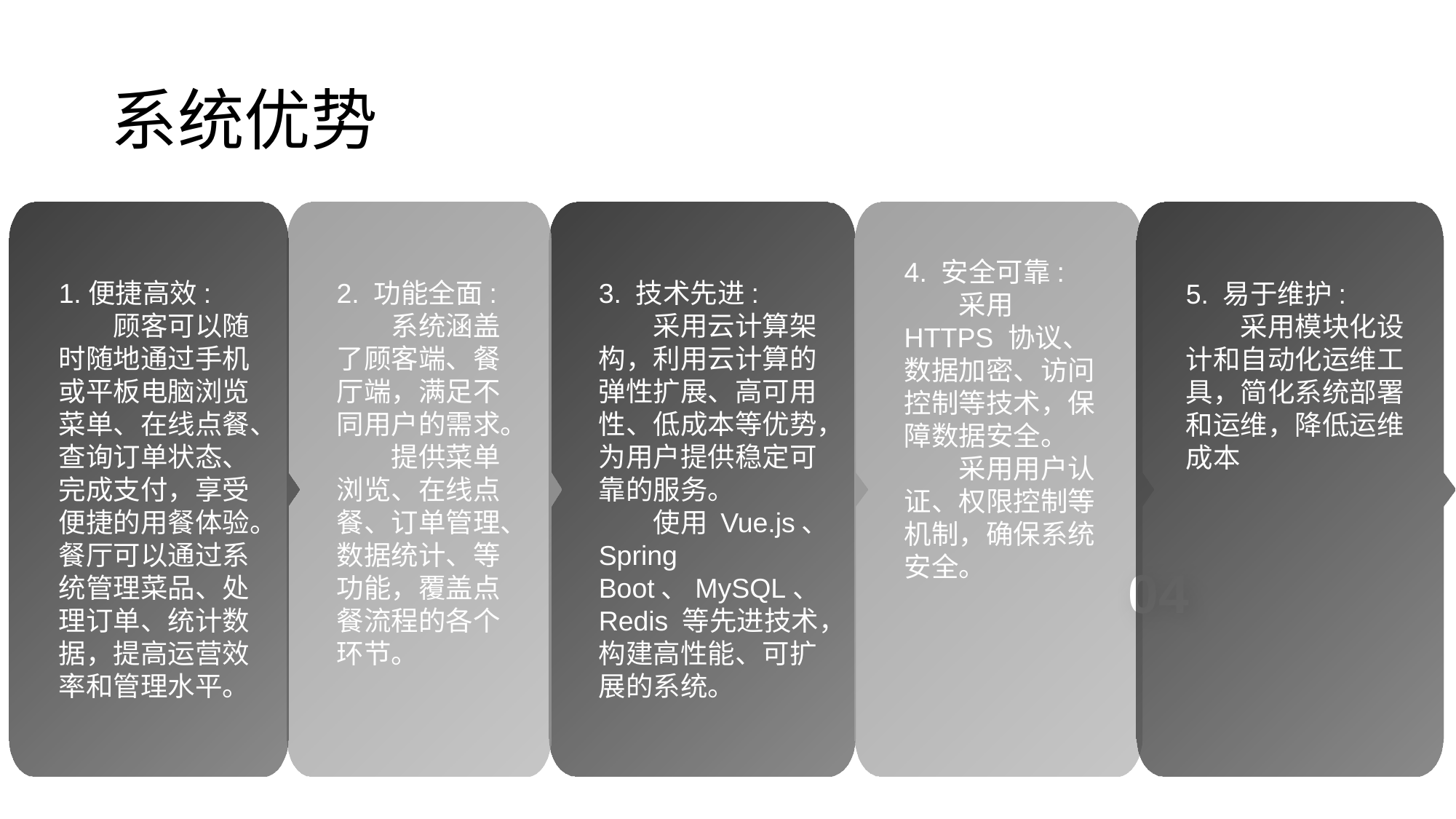

# 系统优势
2. 功能全面:
系统涵盖了顾客端、餐厅端，满足不同用户的需求。
提供菜单浏览、在线点餐、订单管理、数据统计、等功能，覆盖点餐流程的各个环节。

1.便捷高效:
顾客可以随时随地通过手机或平板电脑浏览菜单、在线点餐、查询订单状态、完成支付，享受便捷的用餐体验。餐厅可以通过系统管理菜品、处理订单、统计数据，提高运营效率和管理水平。

3. 技术先进:
采用云计算架构，利用云计算的弹性扩展、高可用性、低成本等优势，为用户提供稳定可靠的服务。
使用 Vue.js、Spring Boot、MySQL、Redis 等先进技术，构建高性能、可扩展的系统。
4. 安全可靠:
采用 HTTPS 协议、数据加密、访问控制等技术，保障数据安全。
采用用户认证、权限控制等机制，确保系统安全。

5. 易于维护:
采用模块化设计和自动化运维工具，简化系统部署和运维，降低运维成本

04